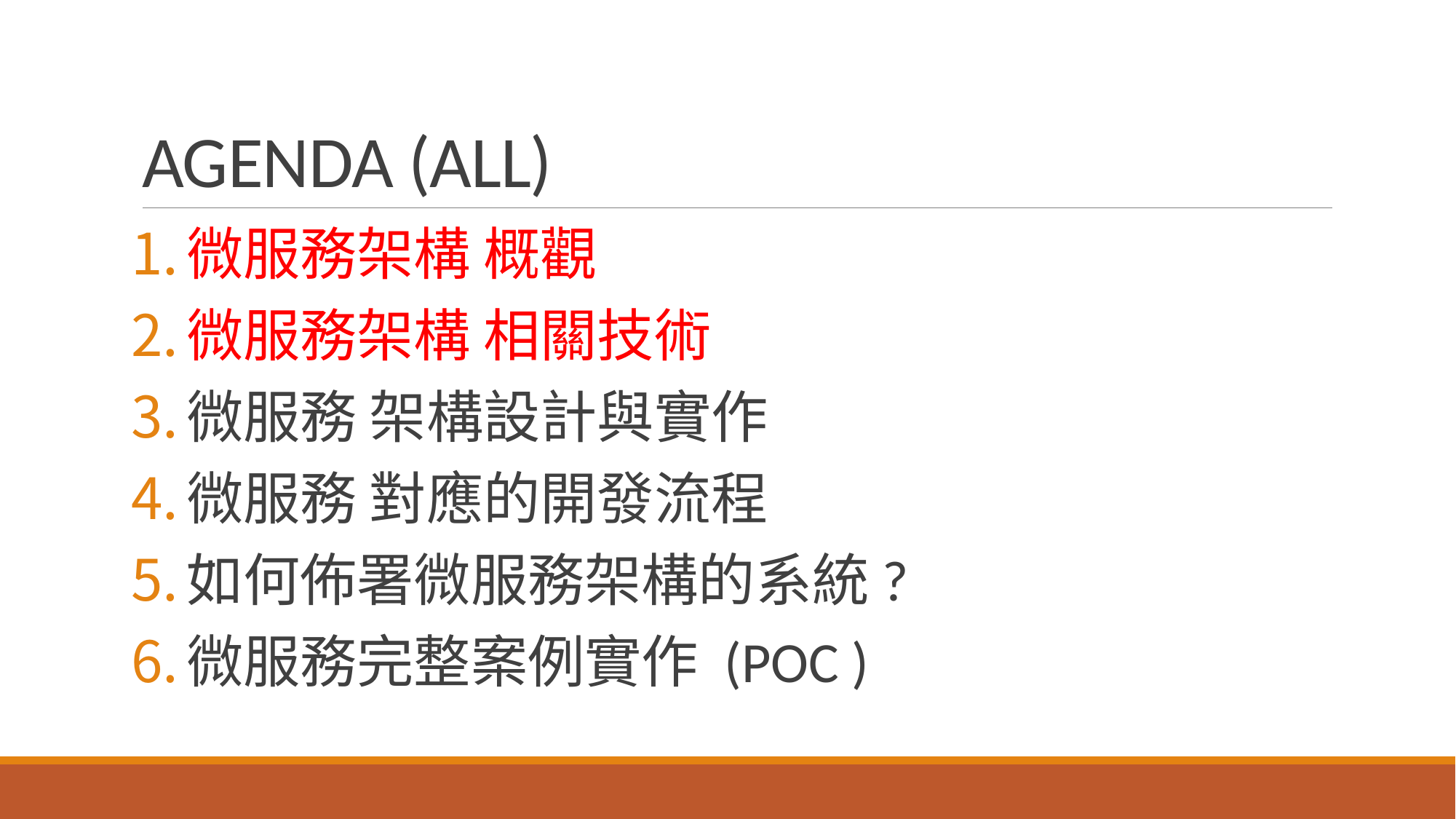

# AGENDA (ALL)
微服務架構 概觀
微服務架構 相關技術
微服務 架構設計與實作
微服務 對應的開發流程
如何佈署微服務架構的系統?
微服務完整案例實作 (POC )